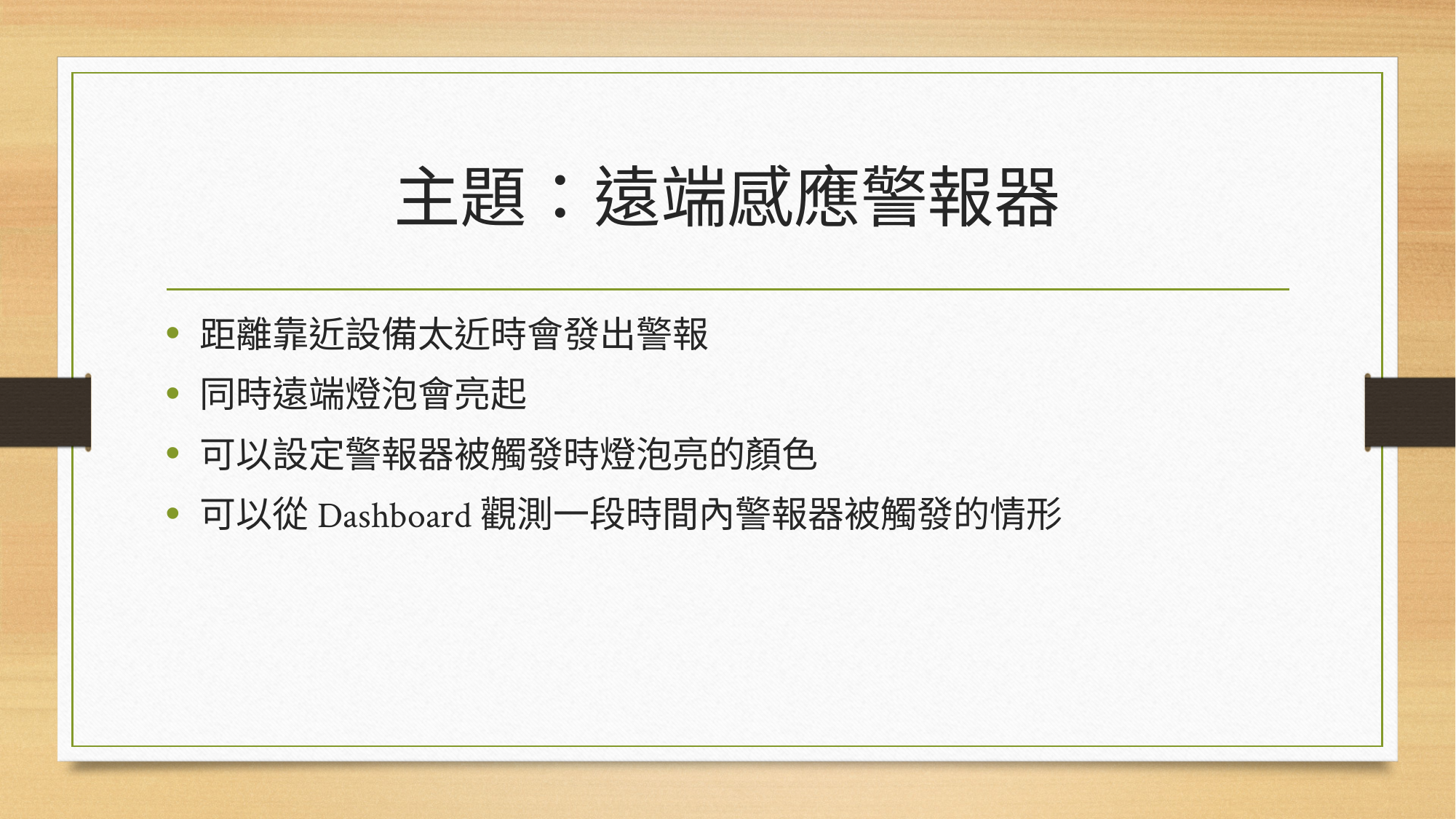

# 主題：遠端感應警報器
距離靠近設備太近時會發出警報
同時遠端燈泡會亮起
可以設定警報器被觸發時燈泡亮的顏色
可以從Dashboard觀測一段時間內警報器被觸發的情形